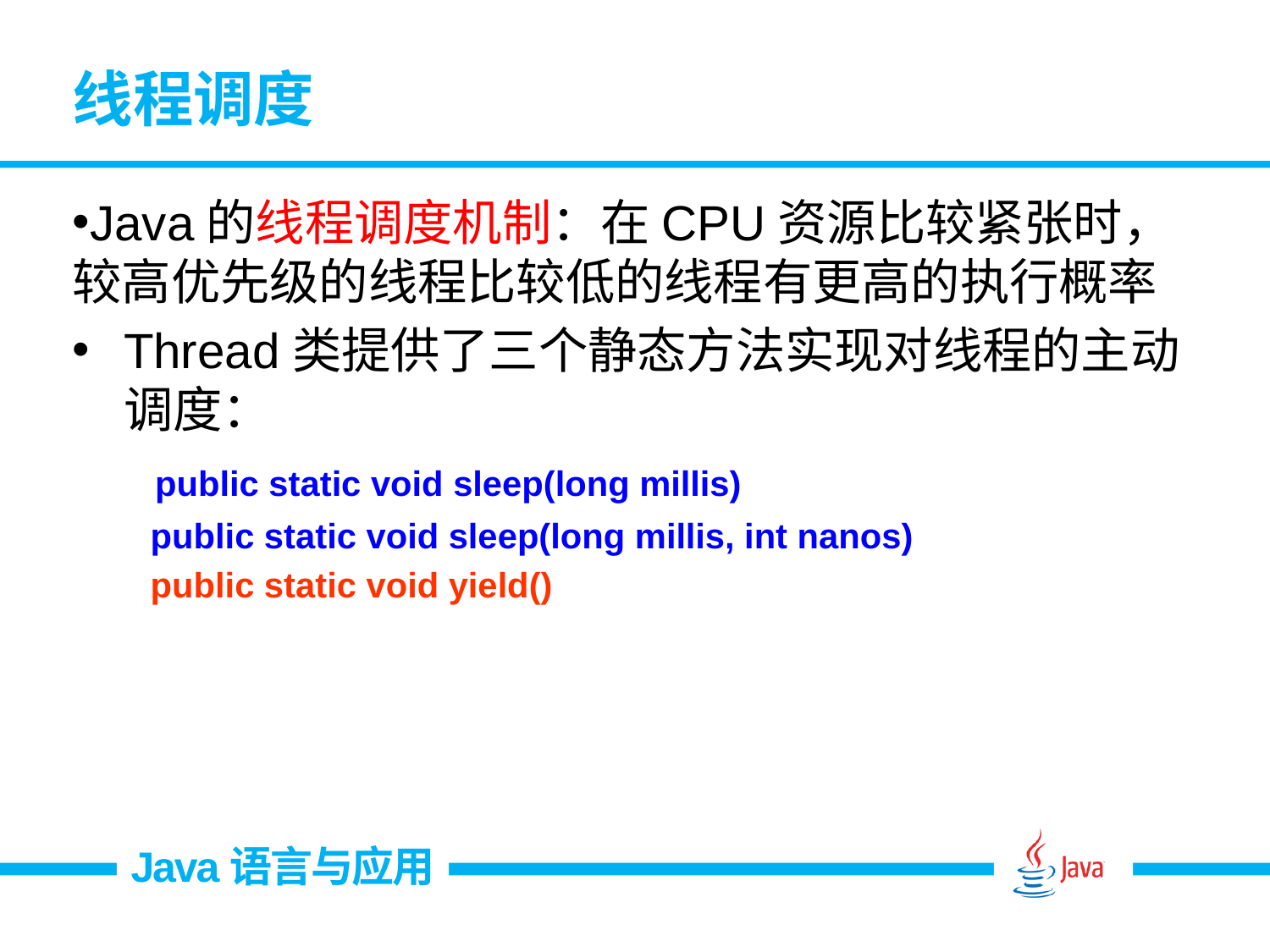

# 线程调度
Java的线程调度机制：在CPU资源比较紧张时，较高优先级的线程比较低的线程有更高的执行概率
Thread类提供了三个静态方法实现对线程的主动调度：
      public static void sleep(long millis)
        public static void sleep(long millis, int nanos)
        public static void yield()